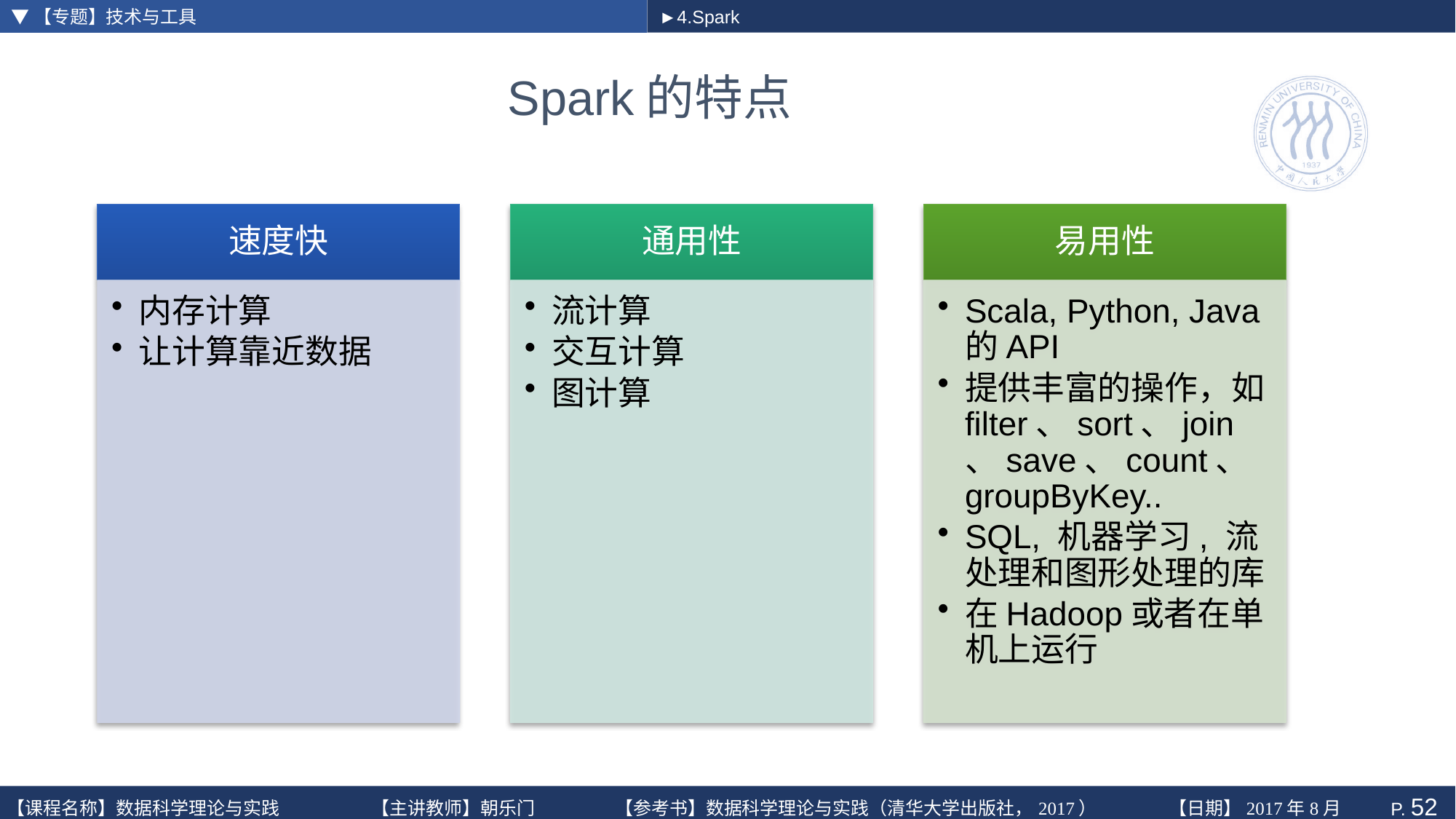

▼【专题】技术与工具
►4.Spark

# Spark的特点
速度快
内存计算
让计算靠近数据
通用性
流计算
交互计算
图计算
易用性
Scala, Python, Java的API
提供丰富的操作，如filter、sort、join、save、count、groupByKey..
SQL, 机器学习, 流处理和图形处理的库
在Hadoop或者在单机上运行